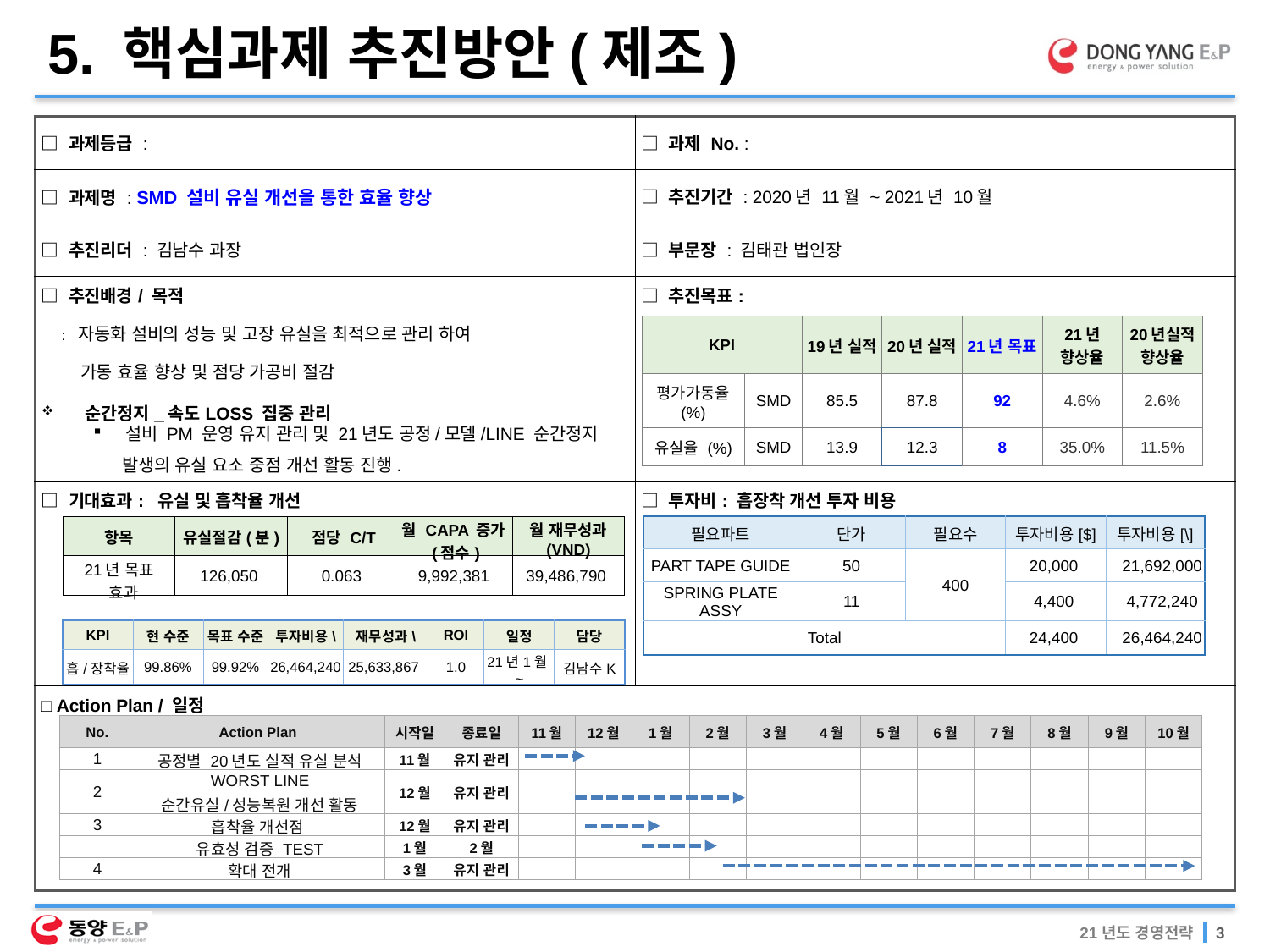

5. 핵심과제 추진방안(제조)
| □ 과제등급 : | □ 과제 No. : |
| --- | --- |
| □ 과제명 : SMD 설비 유실 개선을 통한 효율 향상 | □ 추진기간 : 2020년 11월 ~ 2021년 10월 |
| □ 추진리더 : 김남수 과장 | □ 부문장 : 김태관 법인장 |
| □ 추진배경/ 목적 : 자동화 설비의 성능 및 고장 유실을 최적으로 관리 하여 가동 효율 향상 및 점당 가공비 절감 순간정지\_속도LOSS 집중 관리 | □ 추진목표: |
| □ 기대효과: 유실 및 흡착율 개선 | □ 투자비: 흡장착 개선 투자 비용 |
| □ Action Plan / 일정 |  |
| KPI |  | 19년 실적 | 20년 실적 | 21년 목표 | 21년 향상율 | 20년실적 향상율 |
| --- | --- | --- | --- | --- | --- | --- |
| 평가가동율 (%) | SMD | 85.5 | 87.8 | 92 | 4.6% | 2.6% |
| 유실율 (%) | SMD | 13.9 | 12.3 | 8 | 35.0% | 11.5% |
 설비 PM 운영 유지 관리 및 21년도 공정/모델/LINE 순간정지
     발생의 유실 요소 중점 개선 활동 진행.
| 항목 | 유실절감(분) | 점당 C/T | 월 CAPA 증가(점수) | 월 재무성과 (VND) |
| --- | --- | --- | --- | --- |
| 21년 목표 효과 | 126,050 | 0.063 | 9,992,381 | 39,486,790 |
| 필요파트 | 단가 | 필요수 | 투자비용[$] | 투자비용[\] |
| --- | --- | --- | --- | --- |
| PART TAPE GUIDE | 50 | 400 | 20,000 | 21,692,000 |
| SPRING PLATE ASSY | 11 |  | 4,400 | 4,772,240 |
| Total |  |  | 24,400 | 26,464,240 |
| KPI | 현 수준 | 목표 수준 | 투자비용\ | 재무성과\ | ROI | 일정 | 담당 |
| --- | --- | --- | --- | --- | --- | --- | --- |
| 흡/장착율 | 99.86% | 99.92% | 26,464,240 | 25,633,867 | 1.0 | 21년1월~ | 김남수K |
| No. | Action Plan | 시작일 | 종료일 | 11월 | 12월 | 1월 | 2월 | 3월 | 4월 | 5월 | 6월 | 7월 | 8월 | 9월 | 10월 |
| --- | --- | --- | --- | --- | --- | --- | --- | --- | --- | --- | --- | --- | --- | --- | --- |
| 1 | 공정별 20년도 실적 유실 분석 | 11월 | 유지 관리 |  |  |  |  |  |  |  |  |  |  |  |  |
| 2 | WORST LINE | 12월 | 유지 관리 |  |  |  |  |  |  |  |  |  |  |  |  |
|  | 순간유실/성능복원 개선 활동 |  |  |  |  |  |  |  |  |  |  |  |  |  |  |
| 3 | 흡착율 개선점 | 12월 | 유지 관리 |  |  |  |  |  |  |  |  |  |  |  |  |
|  | 유효성 검증 TEST | 1월 | 2월 |  |  |  |  |  |  |  |  |  |  |  |  |
| 4 | 확대 전개 | 3월 | 유지 관리 |  |  |  |  |  |  |  |  |  |  |  |  |